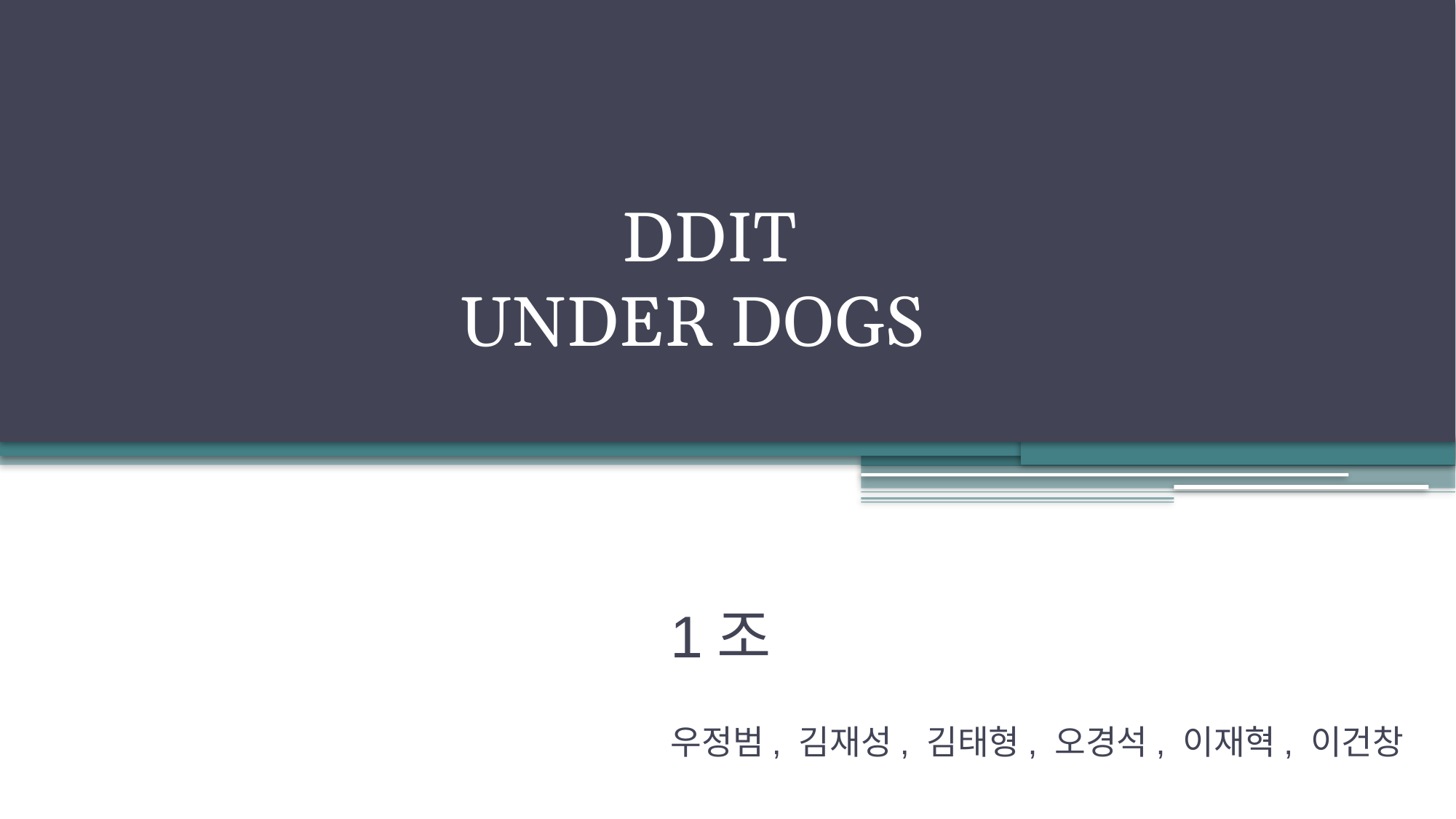

# DDIT UNDER DOGS
1조

우정범, 김재성, 김태형, 오경석, 이재혁, 이건창